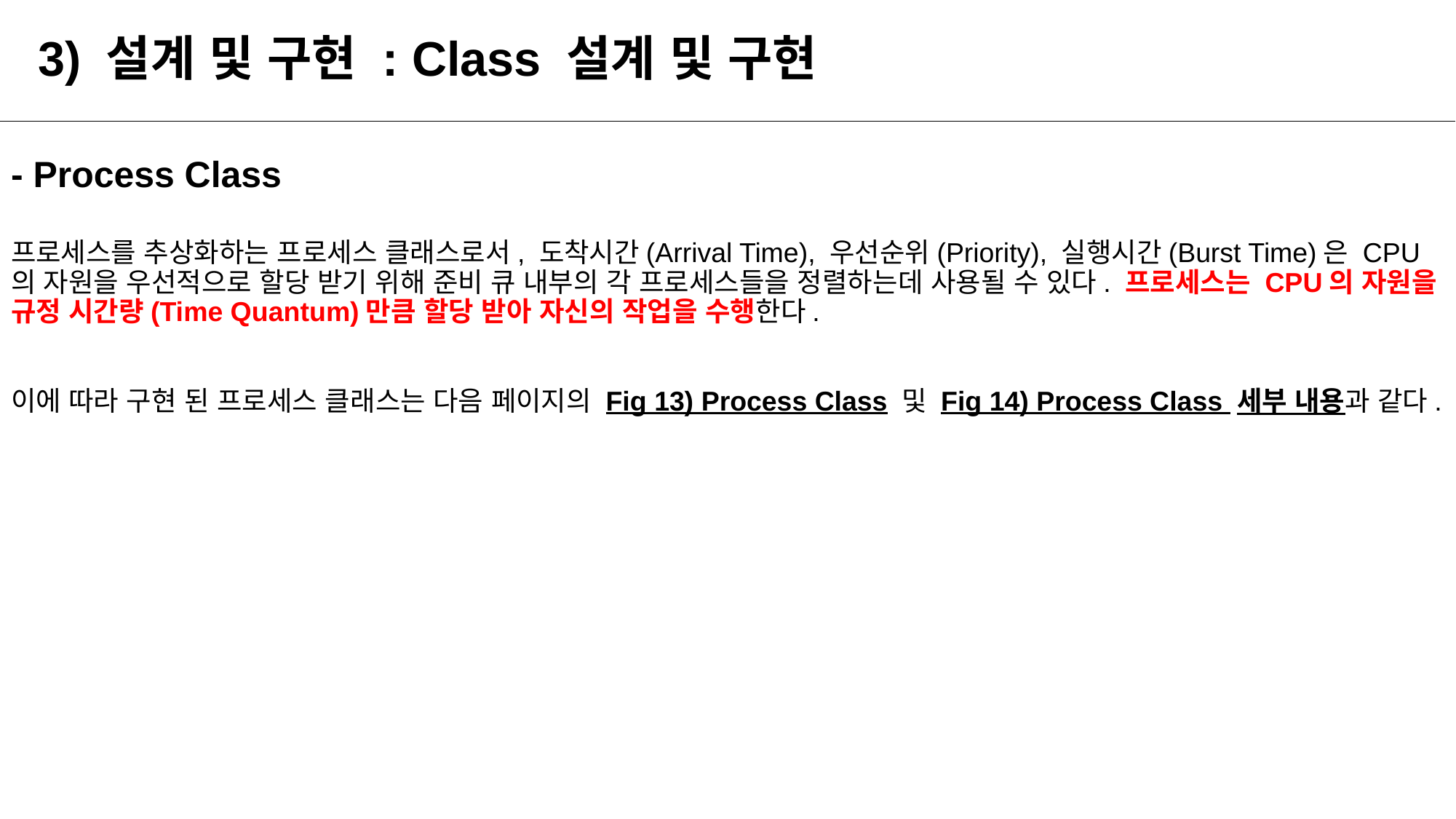

# 3) 설계 및 구현 : Class 설계 및 구현

- Process Class

프로세스를 추상화하는 프로세스 클래스로서, 도착시간(Arrival Time), 우선순위(Priority), 실행시간(Burst Time)은 CPU의 자원을 우선적으로 할당 받기 위해 준비 큐 내부의 각 프로세스들을 정렬하는데 사용될 수 있다. 프로세스는 CPU의 자원을 규정 시간량(Time Quantum)만큼 할당 받아 자신의 작업을 수행한다.

이에 따라 구현 된 프로세스 클래스는 다음 페이지의 Fig 13) Process Class 및 Fig 14) Process Class 세부 내용과 같다.